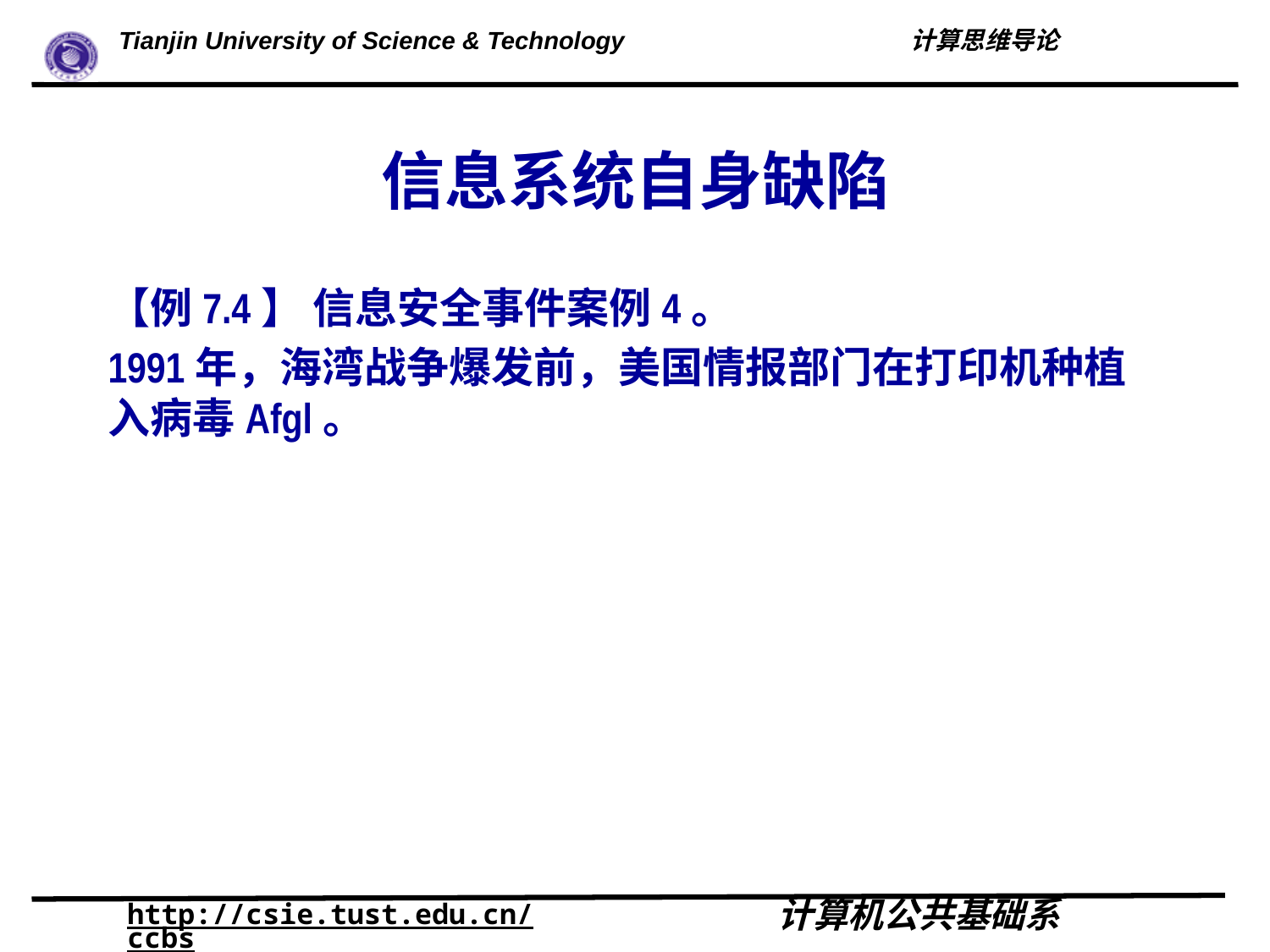

# 信息系统自身缺陷
【例7.4】 信息安全事件案例4。
1991年，海湾战争爆发前，美国情报部门在打印机种植入病毒Afgl。